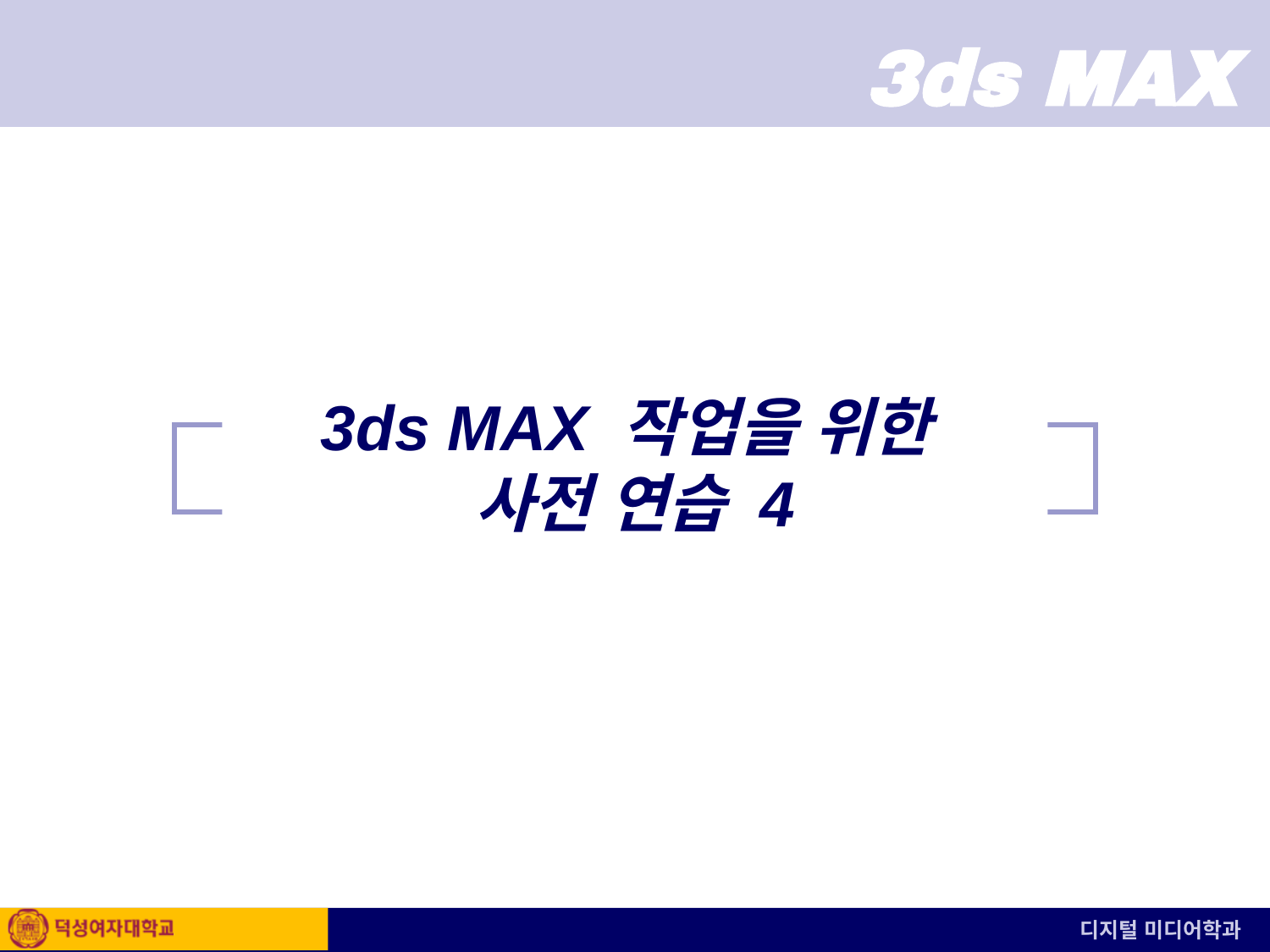

# 3ds MAX 작업을 위한 사전 연습 4